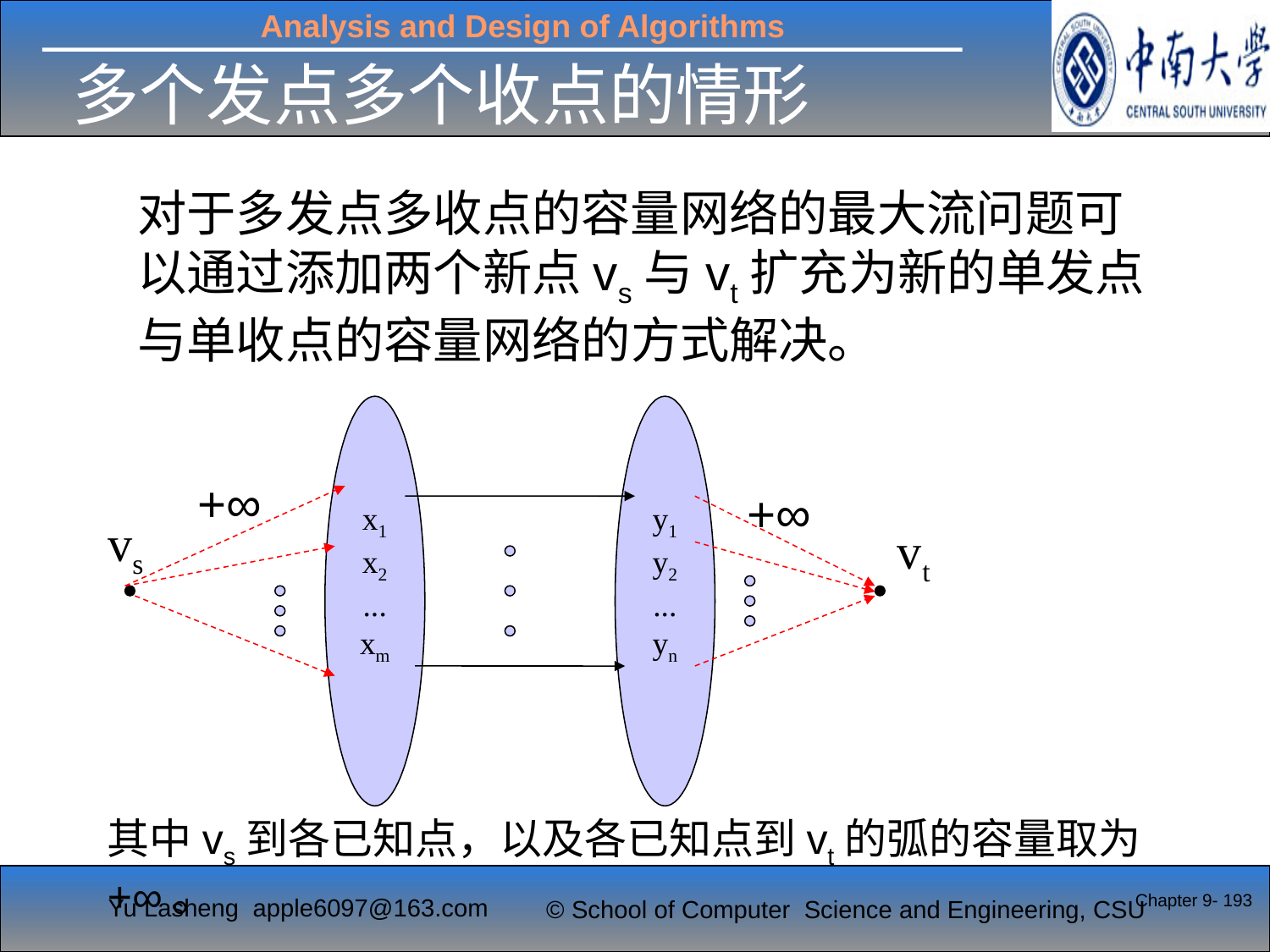

# 多个发点多个收点的情形
对于多发点多收点的容量网络的最大流问题可以通过添加两个新点vs与vt扩充为新的单发点与单收点的容量网络的方式解决。

x1
x2
...
xm

y1
y2
...
yn

+∞
+∞

vs
vt

其中vs到各已知点，以及各已知点到vt的弧的容量取为+∞。
Chapter 9- 193